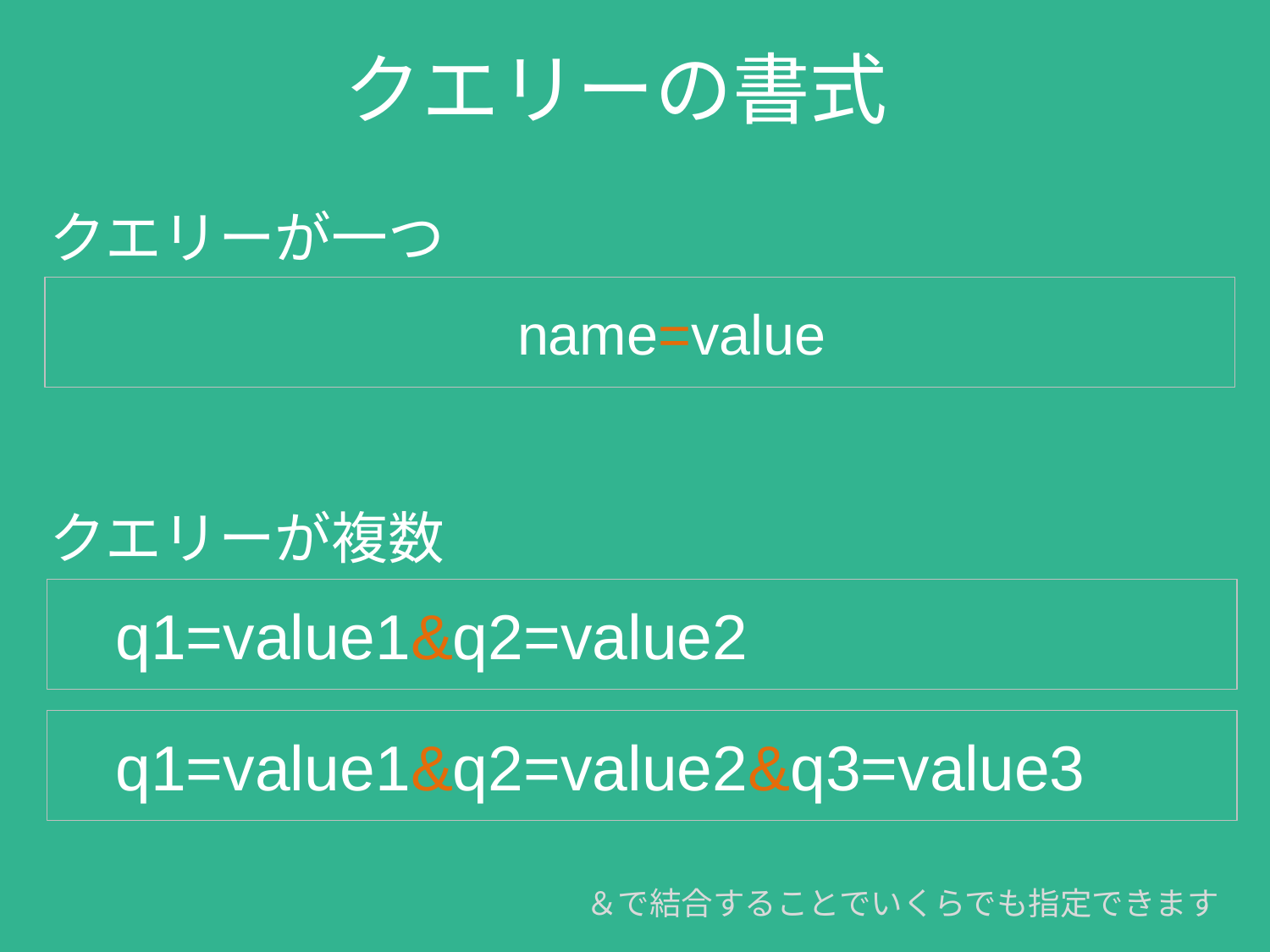

クエリーの書式
クエリーが一つ
name=value
クエリーが複数
q1=value1&q2=value2
q1=value1&q2=value2&q3=value3
＆で結合することでいくらでも指定できます